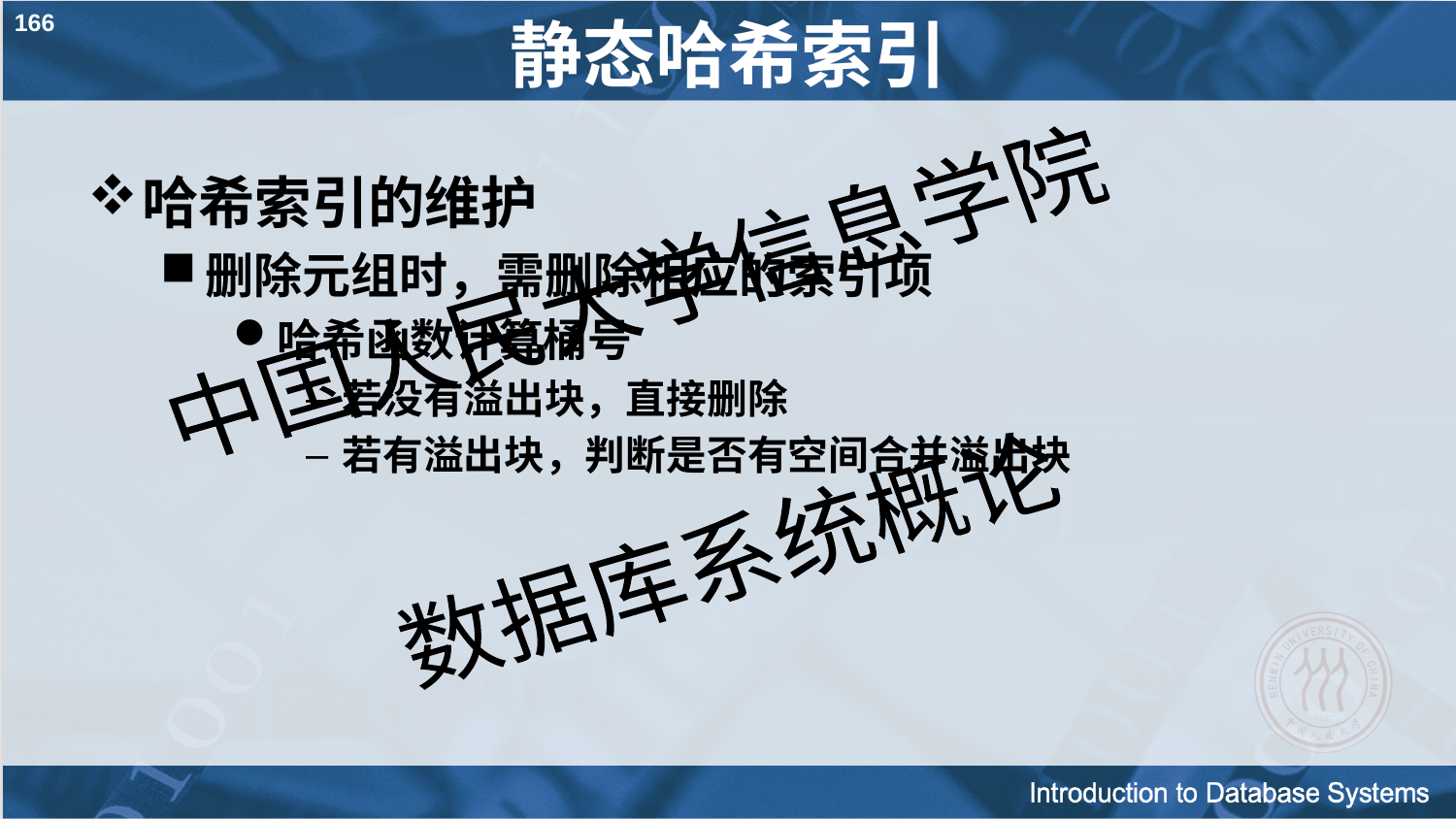

166
# 静态哈希索引
哈希索引的维护
删除元组时，需删除相应的索引项
哈希函数计算桶号
若没有溢出块，直接删除
若有溢出块，判断是否有空间合并溢出块